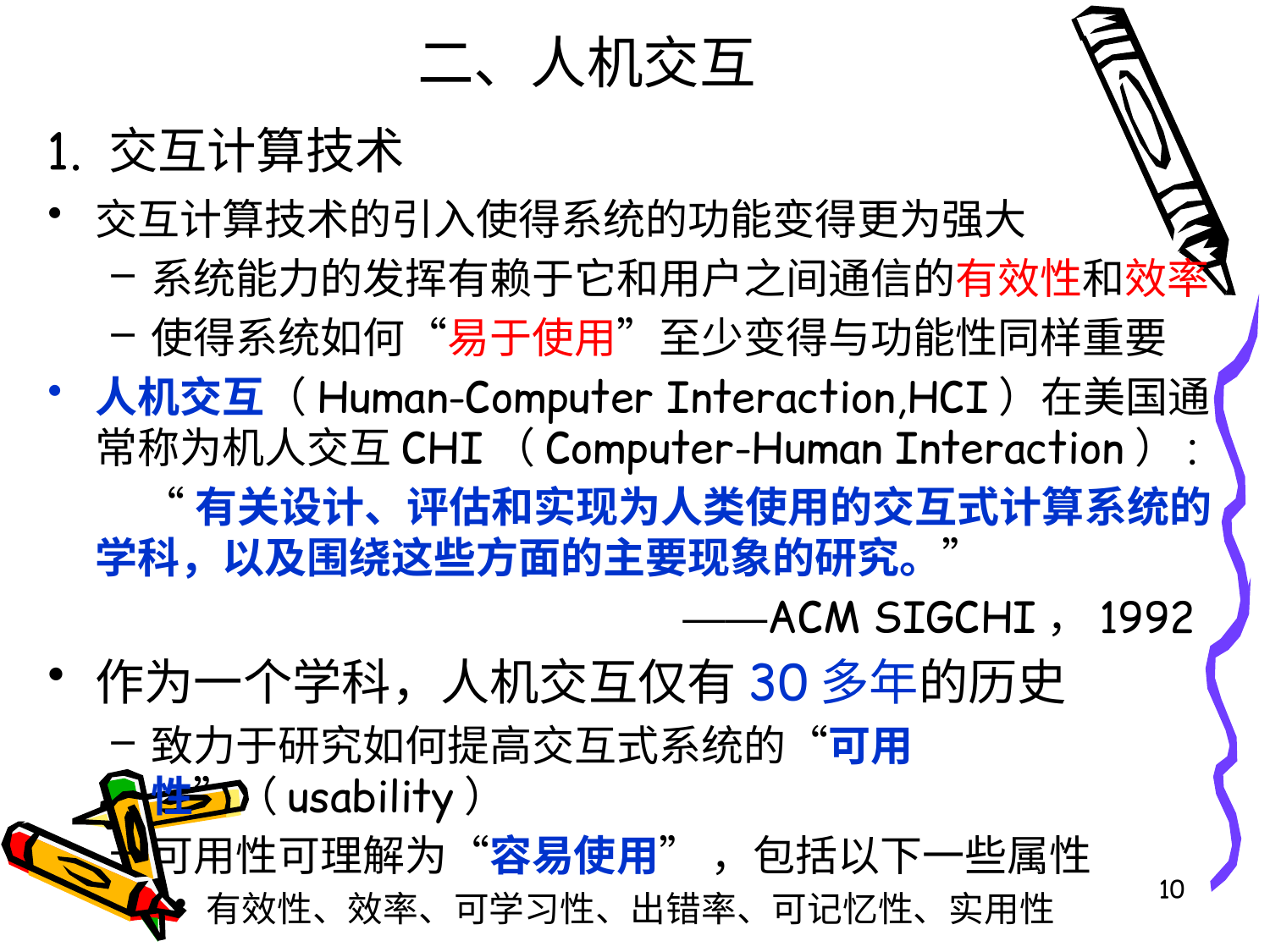

二、人机交互
1. 交互计算技术
交互计算技术的引入使得系统的功能变得更为强大
系统能力的发挥有赖于它和用户之间通信的有效性和效率
使得系统如何“易于使用”至少变得与功能性同样重要
人机交互（Human-Computer Interaction,HCI）在美国通常称为机人交互CHI（Computer-Human Interaction）:
          “有关设计、评估和实现为人类使用的交互式计算系统的学科，以及围绕这些方面的主要现象的研究。”
                                                  ——ACM SIGCHI，1992
作为一个学科，人机交互仅有30多年的历史
致力于研究如何提高交互式系统的“可用性”（usability）
可用性可理解为“容易使用” ，包括以下一些属性
有效性、效率、可学习性、出错率、可记忆性、实用性
10